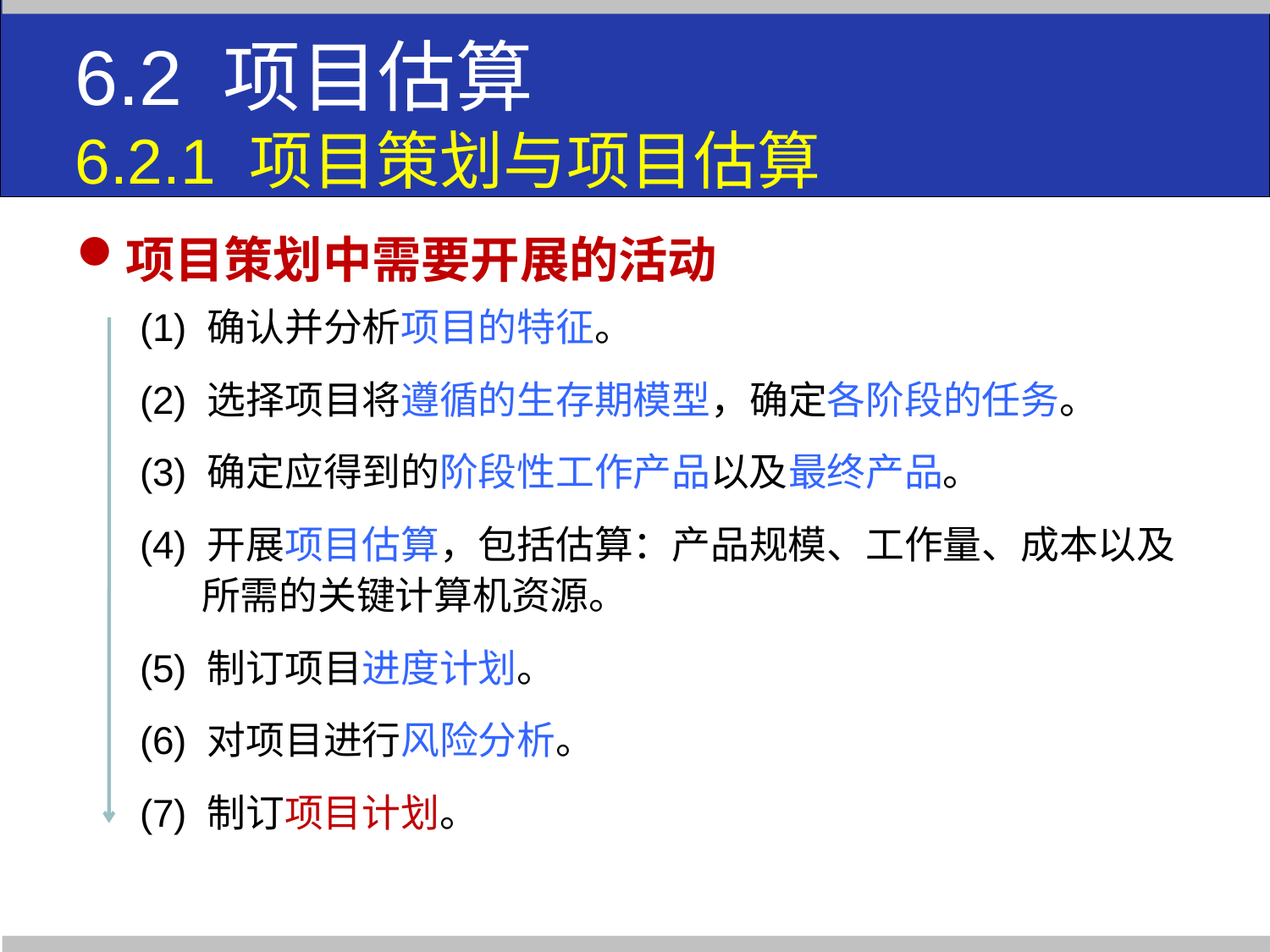

6.2 项目估算
6.2.1 项目策划与项目估算
项目策划中需要开展的活动
(1) 确认并分析项目的特征。
(2) 选择项目将遵循的生存期模型，确定各阶段的任务。
(3) 确定应得到的阶段性工作产品以及最终产品。
(4) 开展项目估算，包括估算：产品规模、工作量、成本以及所需的关键计算机资源。
(5) 制订项目进度计划。
(6) 对项目进行风险分析。
(7) 制订项目计划。
727